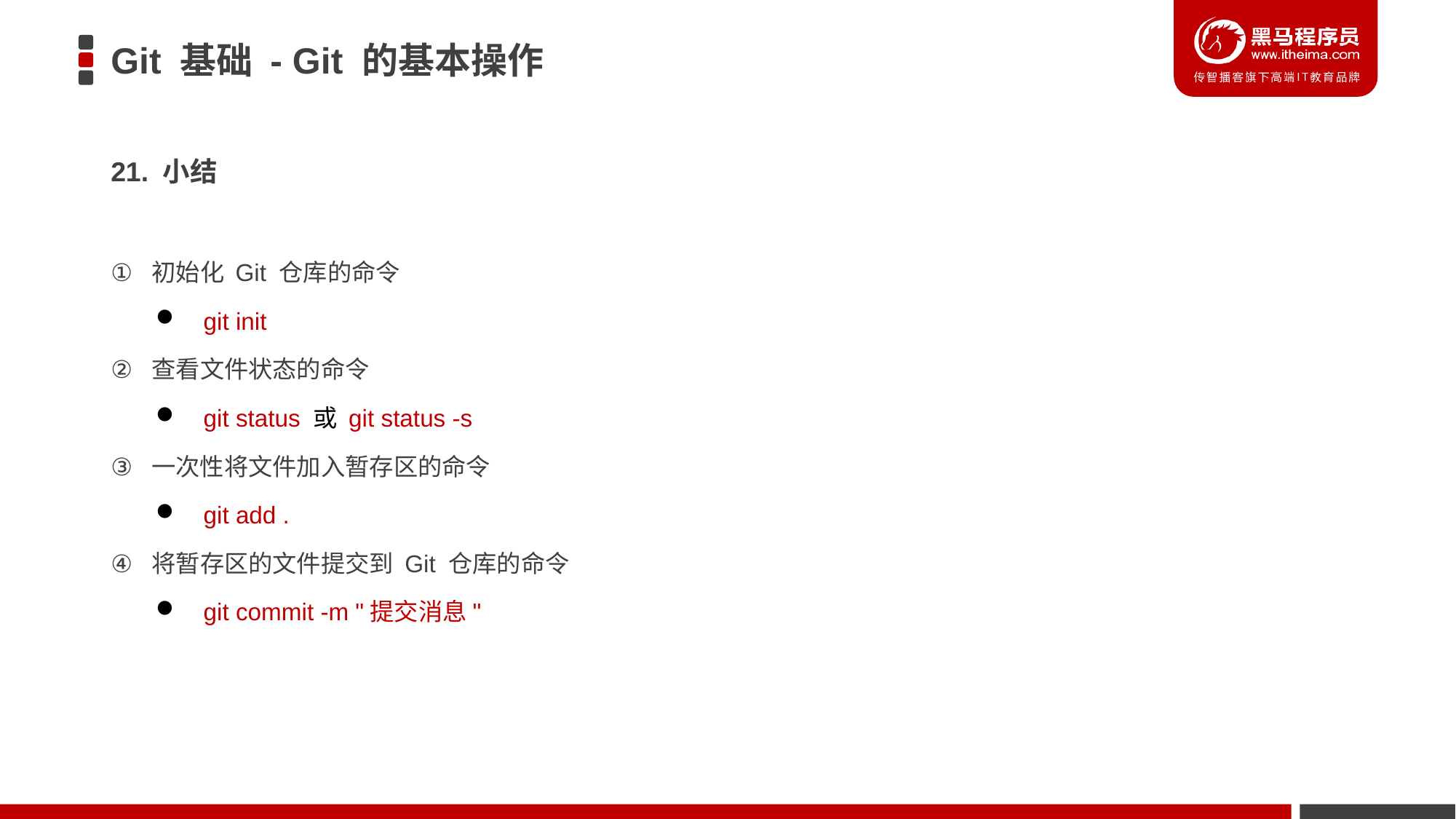

# Git 基础 - Git 的基本操作
21. 小结
初始化 Git 仓库的命令
 git init
查看文件状态的命令
 git status 或 git status -s
一次性将文件加入暂存区的命令
 git add .
将暂存区的文件提交到 Git 仓库的命令
 git commit -m "提交消息"